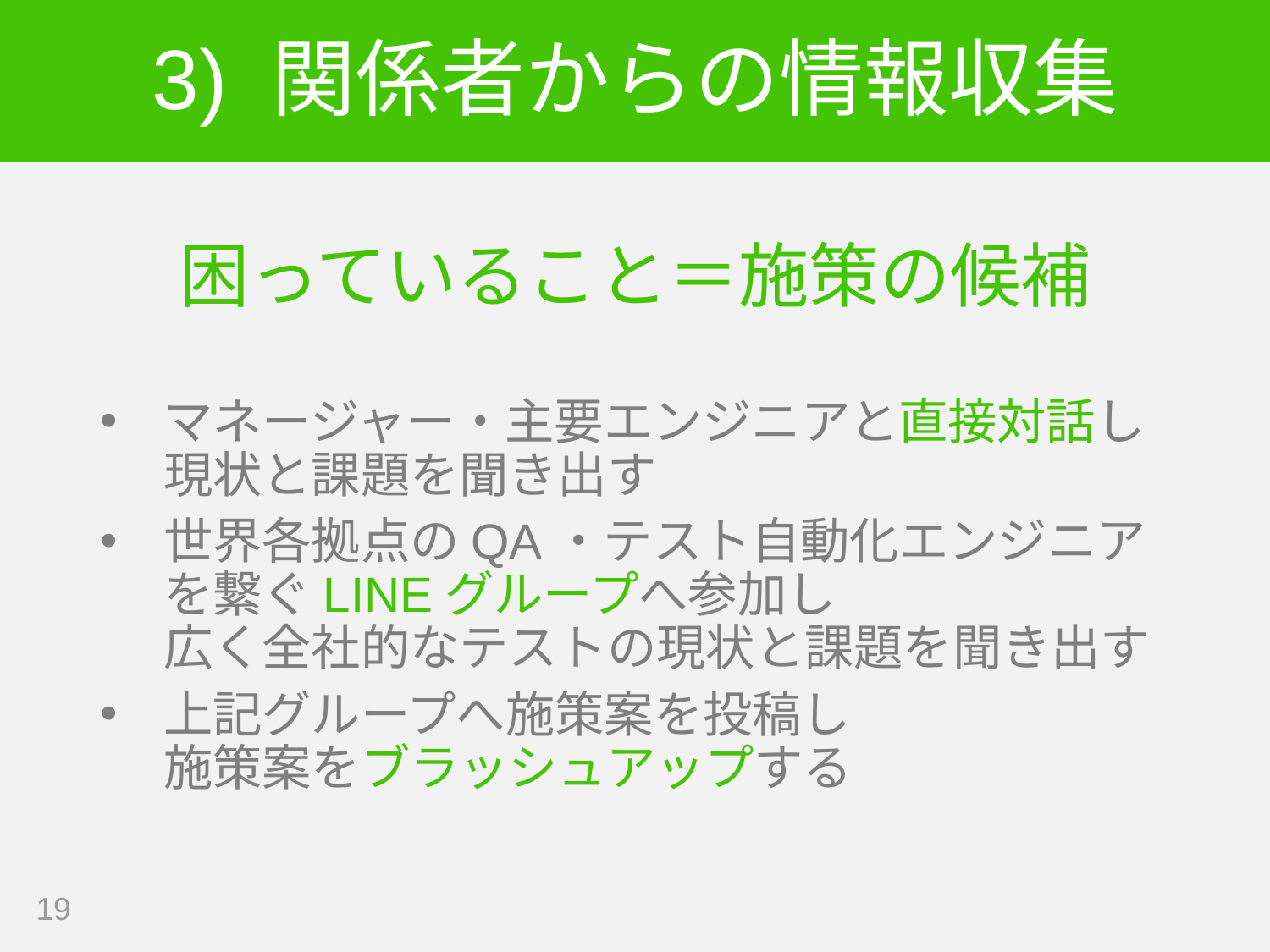

# 3) 関係者からの情報収集
困っていること＝施策の候補

マネージャー・主要エンジニアと直接対話し
現状と課題を聞き出す
世界各拠点のQA・テスト自動化エンジニア
を繋ぐLINEグループへ参加し
広く全社的なテストの現状と課題を聞き出す
上記グループへ施策案を投稿し
施策案をブラッシュアップする
19